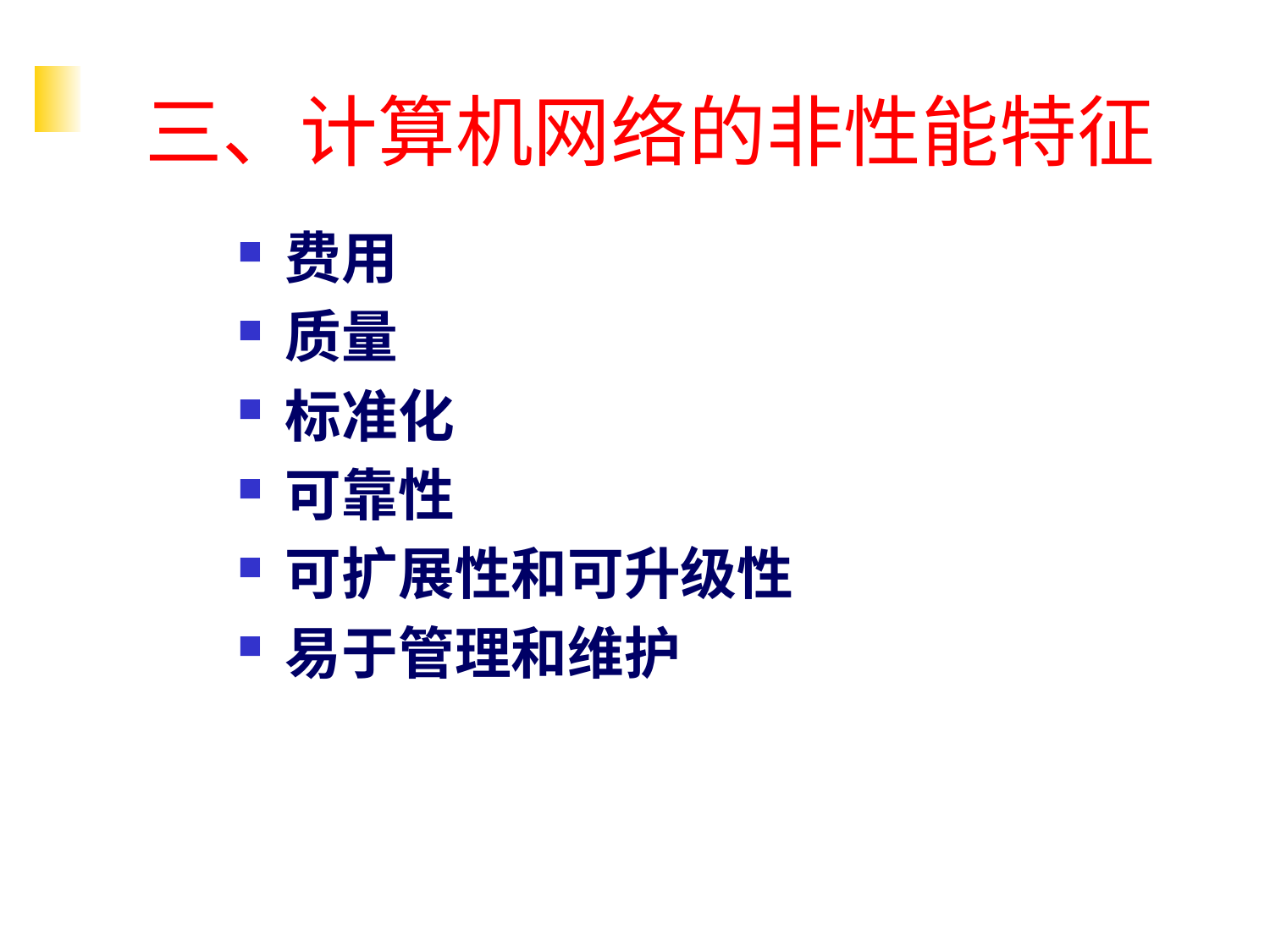

# 三、计算机网络的非性能特征
费用
质量
标准化
可靠性
可扩展性和可升级性
易于管理和维护